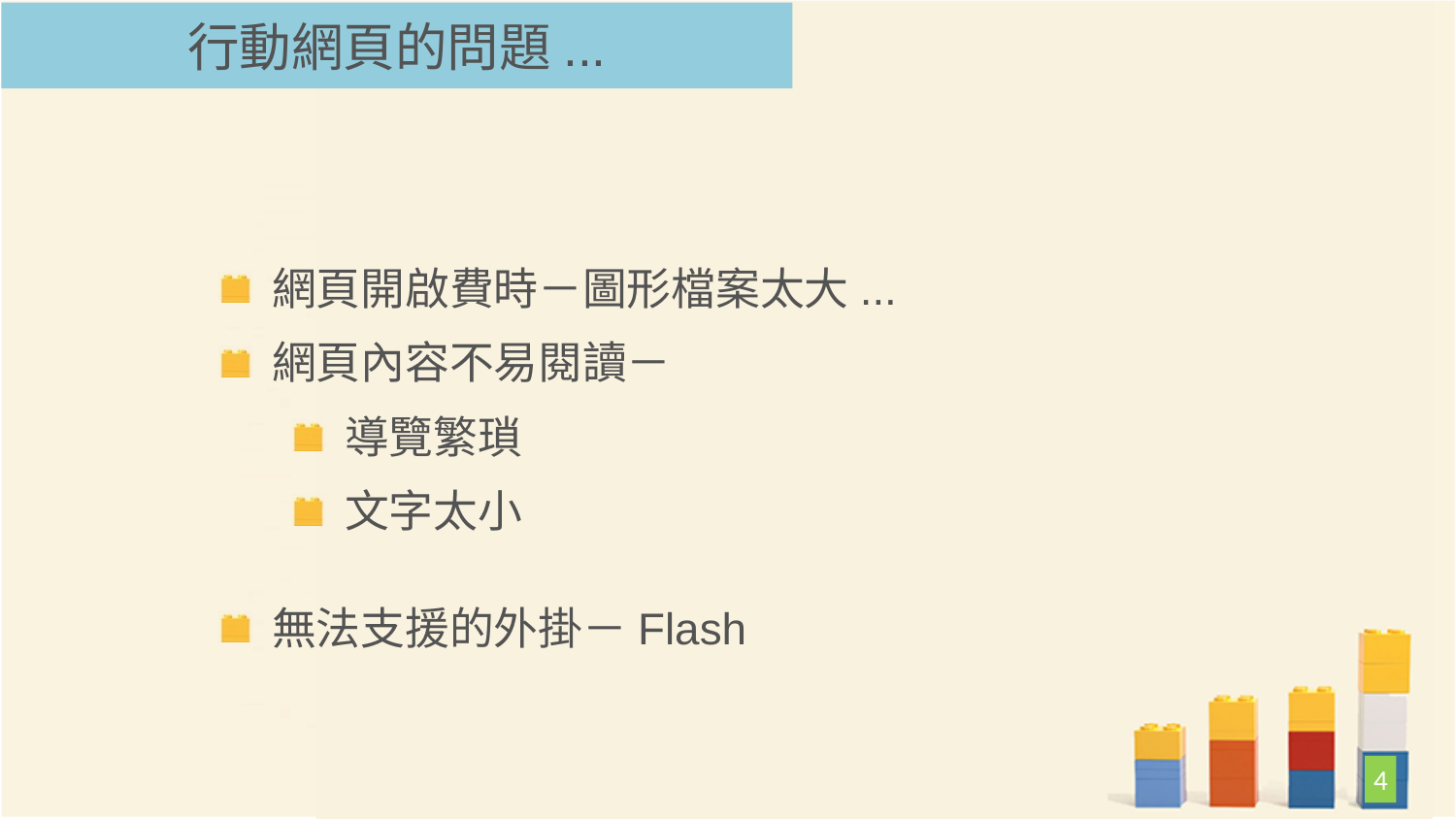

# 行動網頁的問題...
網頁開啟費時－圖形檔案太大...
網頁內容不易閱讀－
導覽繁瑣
文字太小

無法支援的外掛－Flash
4